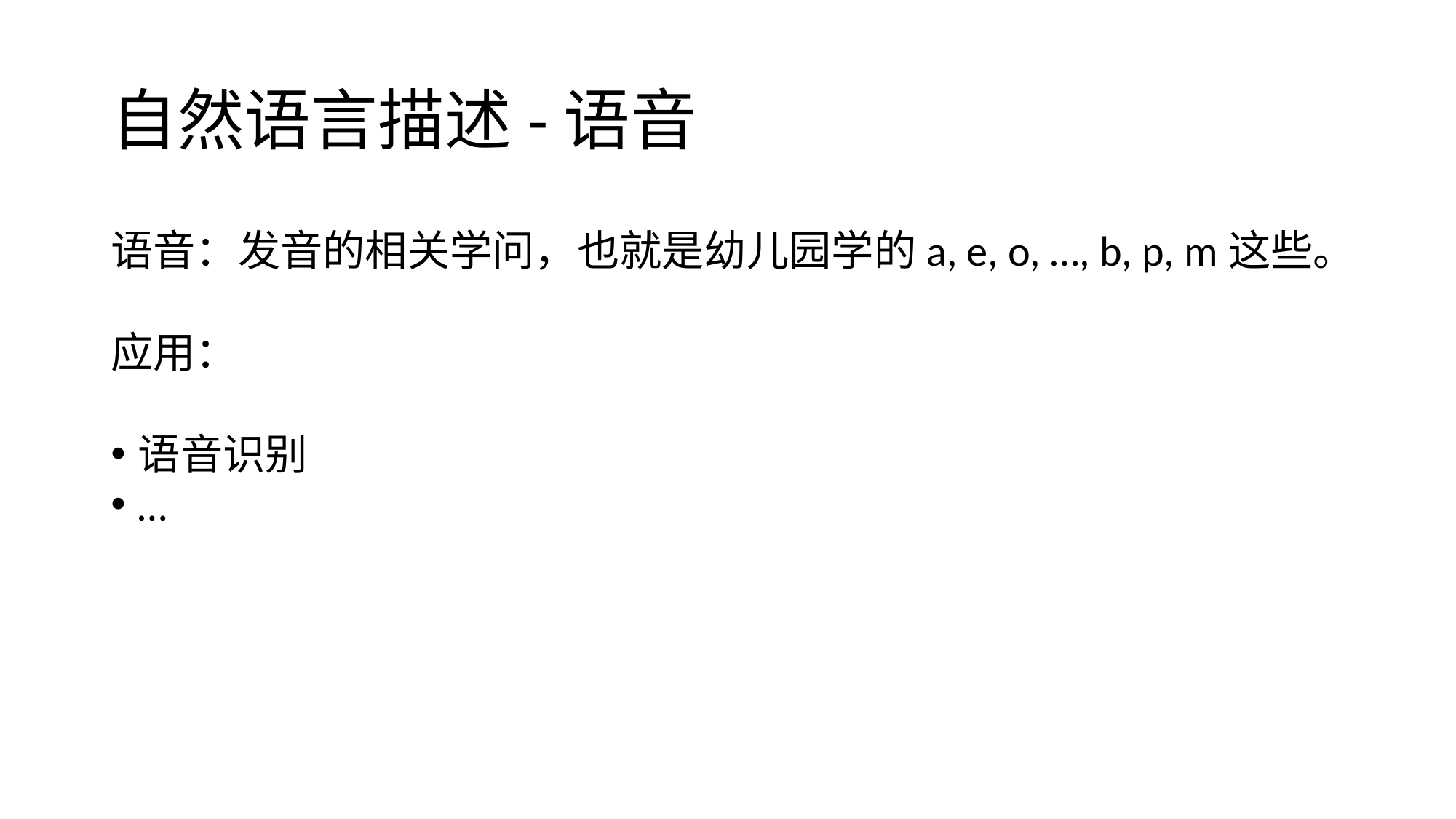

# 自然语言描述-语音
语音：发音的相关学问，也就是幼儿园学的a, e, o, …, b, p, m这些。

应用：

语音识别
…